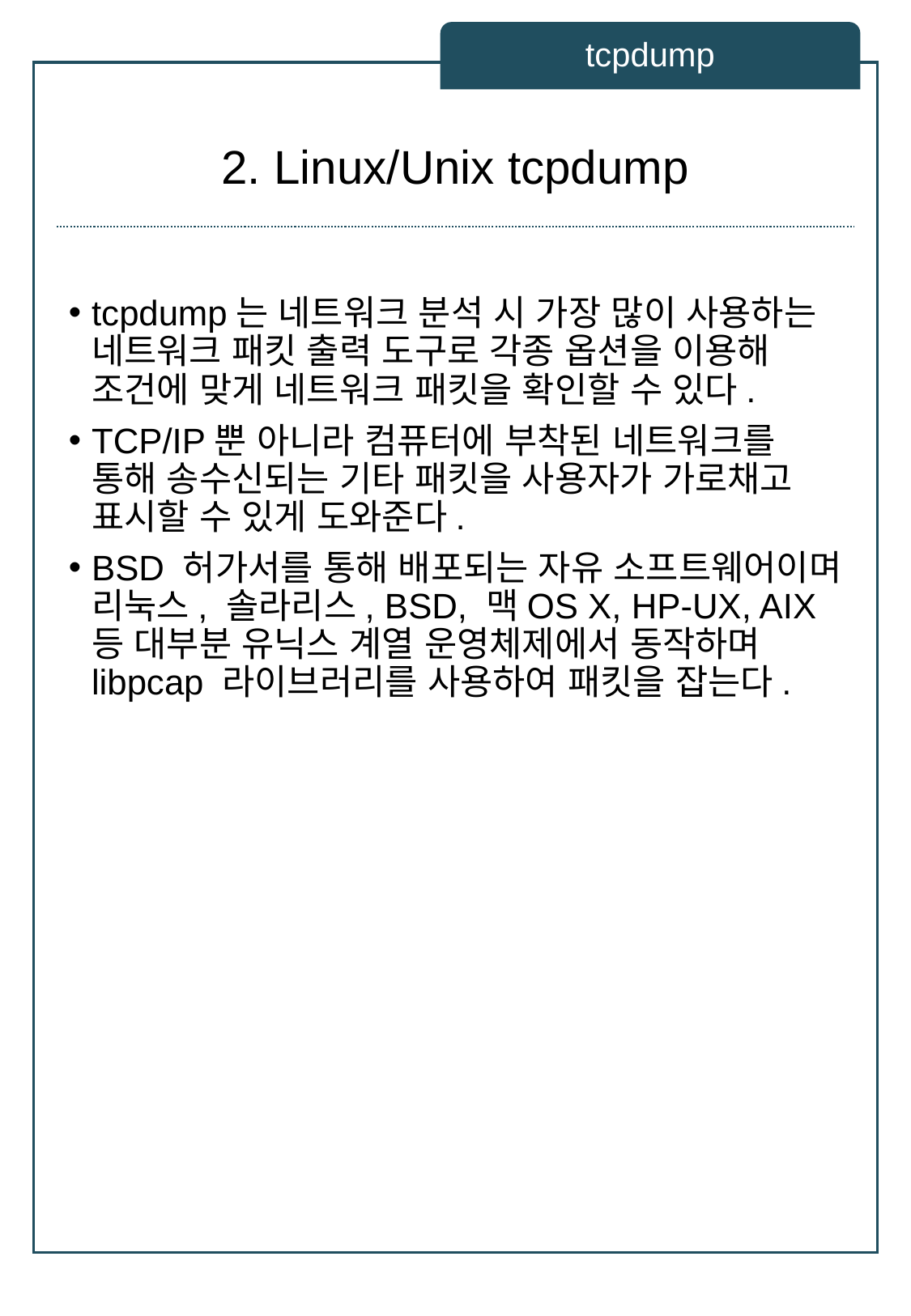

tcpdump

# 2. Linux/Unix tcpdump
tcpdump는 네트워크 분석 시 가장 많이 사용하는 네트워크 패킷 출력 도구로 각종 옵션을 이용해 조건에 맞게 네트워크 패킷을 확인할 수 있다.
TCP/IP뿐 아니라 컴퓨터에 부착된 네트워크를 통해 송수신되는 기타 패킷을 사용자가 가로채고 표시할 수 있게 도와준다.
BSD 허가서를 통해 배포되는 자유 소프트웨어이며 리눅스, 솔라리스, BSD, 맥OS X, HP-UX, AIX 등 대부분 유닉스 계열 운영체제에서 동작하며 libpcap 라이브러리를 사용하여 패킷을 잡는다.